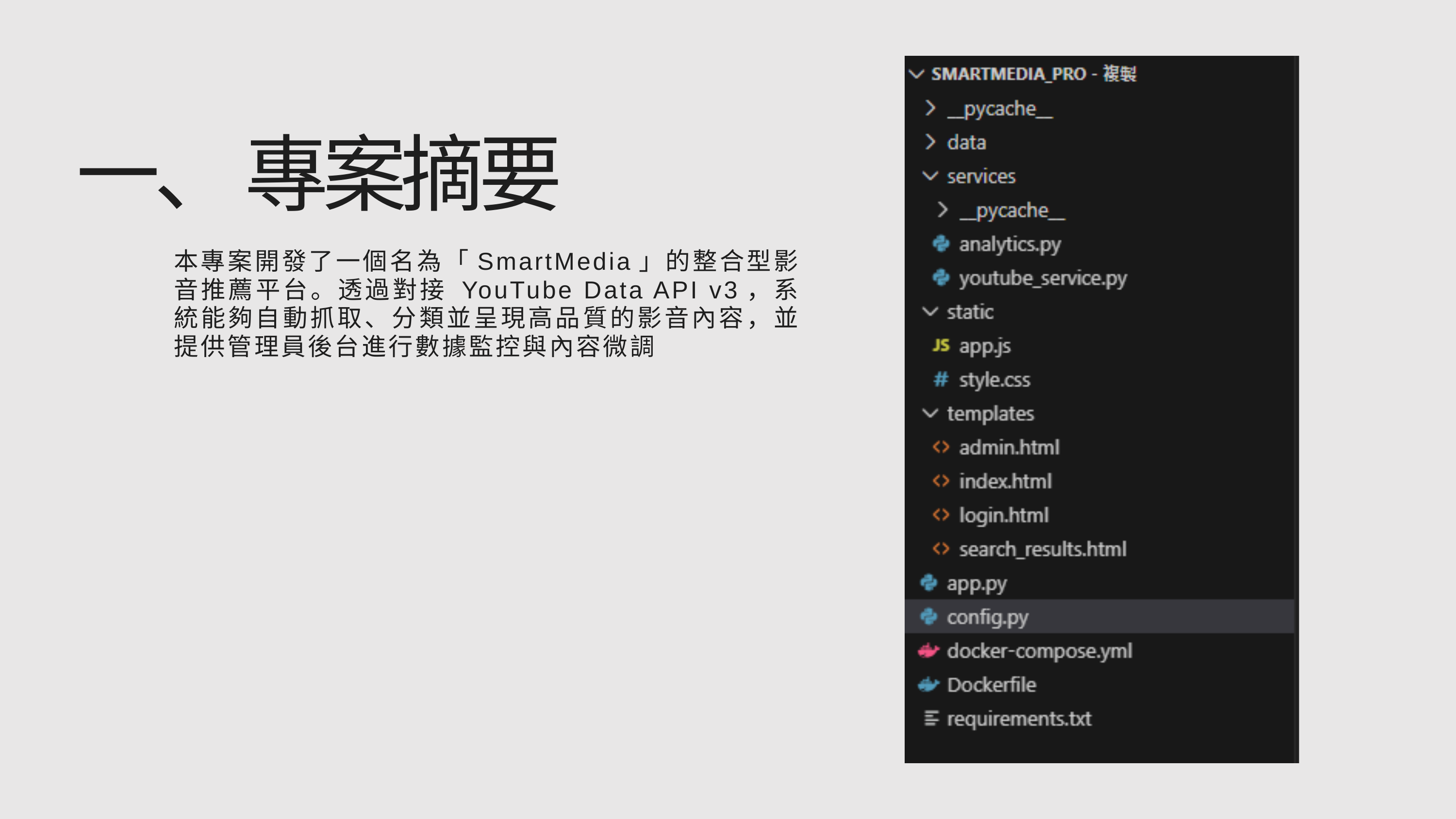

一、 專案摘要

本專案開發了一個名為「SmartMedia」的整合型影音推薦平台。透過對接 YouTube Data API v3，系統能夠自動抓取、分類並呈現高品質的影音內容，並提供管理員後台進行數據監控與內容微調